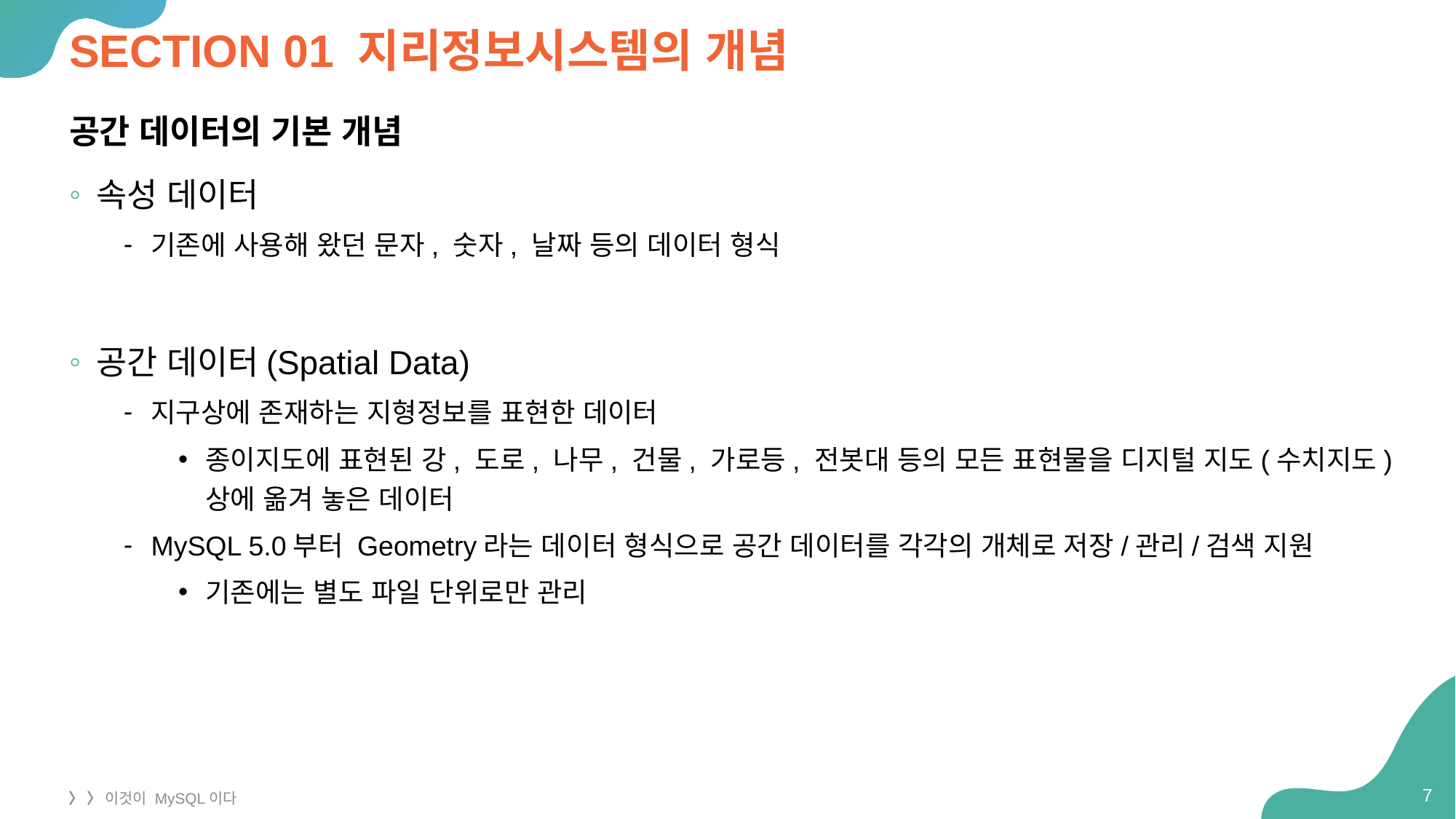

# SECTION 01 지리정보시스템의 개념
공간 데이터의 기본 개념
속성 데이터
기존에 사용해 왔던 문자, 숫자, 날짜 등의 데이터 형식

공간 데이터(Spatial Data)
지구상에 존재하는 지형정보를 표현한 데이터
종이지도에 표현된 강, 도로, 나무, 건물, 가로등, 전봇대 등의 모든 표현물을 디지털 지도(수치지도)상에 옮겨 놓은 데이터
MySQL 5.0부터 Geometry라는 데이터 형식으로 공간 데이터를 각각의 개체로 저장/관리/검색 지원
기존에는 별도 파일 단위로만 관리
7
〉 〉 이것이 MySQL이다